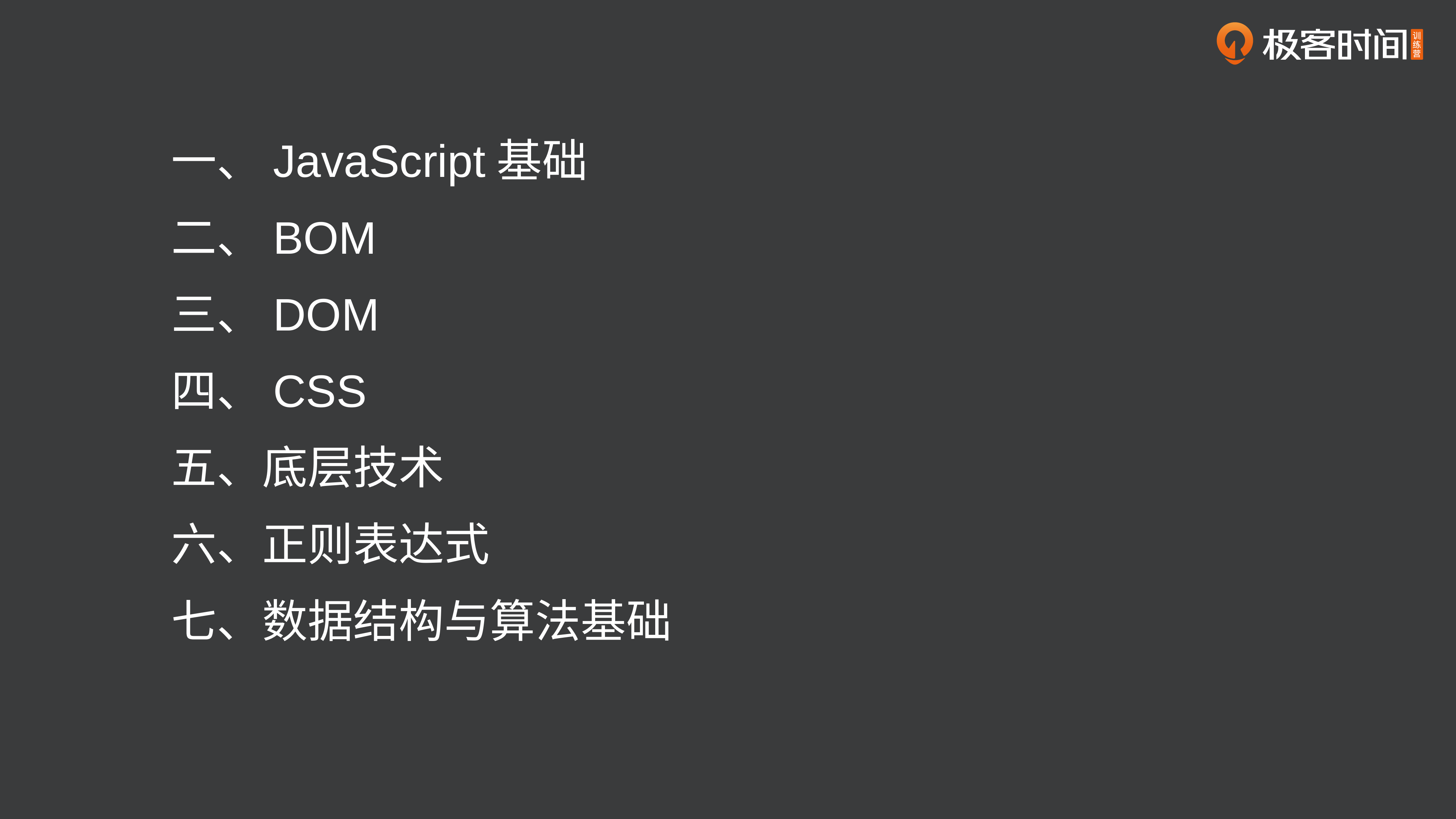

一、JavaScript基础
二、BOM
三、DOM
四、CSS
五、底层技术
六、正则表达式
七、数据结构与算法基础